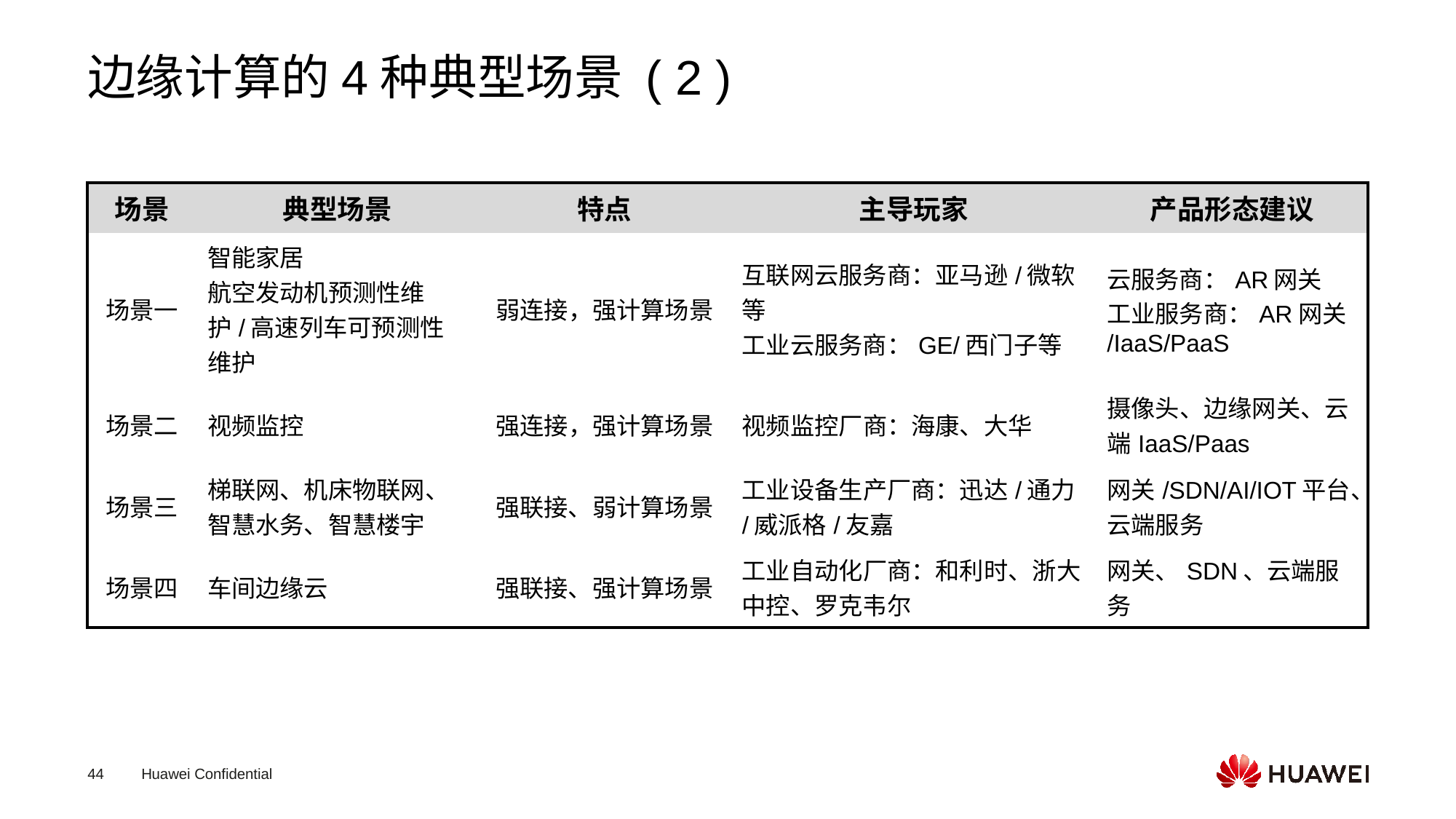

# 边缘计算的4种典型场景 ( 2 )
| 场景 | 典型场景 | 特点 | 主导玩家 | 产品形态建议 |
| --- | --- | --- | --- | --- |
| 场景一 | 智能家居 航空发动机预测性维护/高速列车可预测性维护 | 弱连接，强计算场景 | 互联网云服务商：亚马逊/微软等 工业云服务商：GE/西门子等 | 云服务商：AR网关 工业服务商：AR网关/IaaS/PaaS |
| 场景二 | 视频监控 | 强连接，强计算场景 | 视频监控厂商：海康、大华 | 摄像头、边缘网关、云端IaaS/Paas |
| 场景三 | 梯联网、机床物联网、智慧水务、智慧楼宇 | 强联接、弱计算场景 | 工业设备生产厂商：迅达/通力/威派格/友嘉 | 网关/SDN/AI/IOT平台、云端服务 |
| 场景四 | 车间边缘云 | 强联接、强计算场景 | 工业自动化厂商：和利时、浙大中控、罗克韦尔 | 网关、SDN、云端服务 |